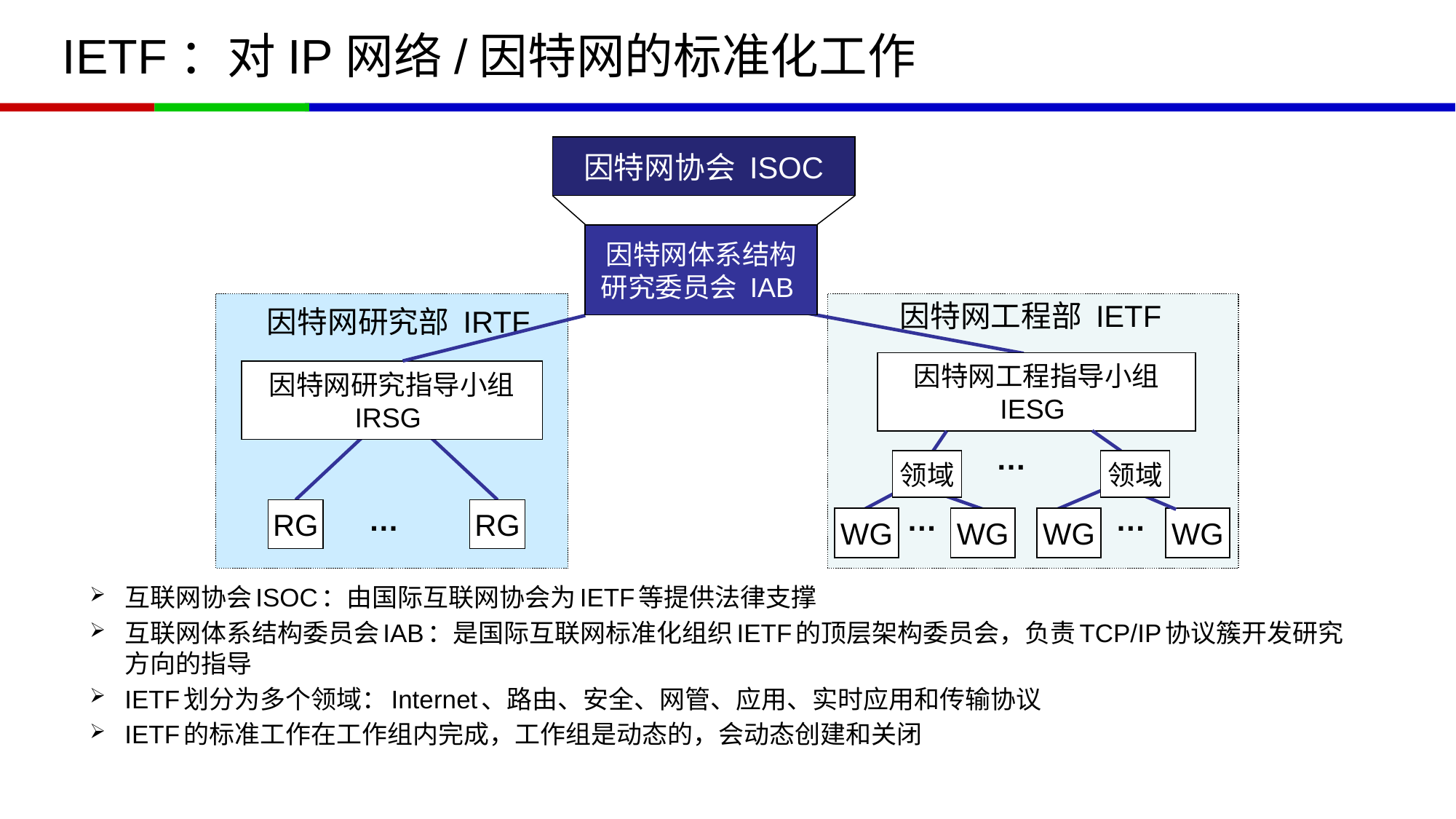

# IETF：对IP网络/因特网的标准化工作
因特网协会 ISOC

因特网体系结构
研究委员会 IAB
因特网工程部 IETF

因特网研究部 IRTF

因特网工程指导小组
IESG
因特网研究指导小组
IRSG

…
领域
领域

…
…
…
RG
RG
WG
WG
WG
WG
互联网协会ISOC：由国际互联网协会为IETF等提供法律支撑
互联网体系结构委员会IAB：是国际互联网标准化组织IETF的顶层架构委员会，负责TCP/IP协议簇开发研究方向的指导
IETF划分为多个领域：Internet、路由、安全、网管、应用、实时应用和传输协议
IETF的标准工作在工作组内完成，工作组是动态的，会动态创建和关闭
54